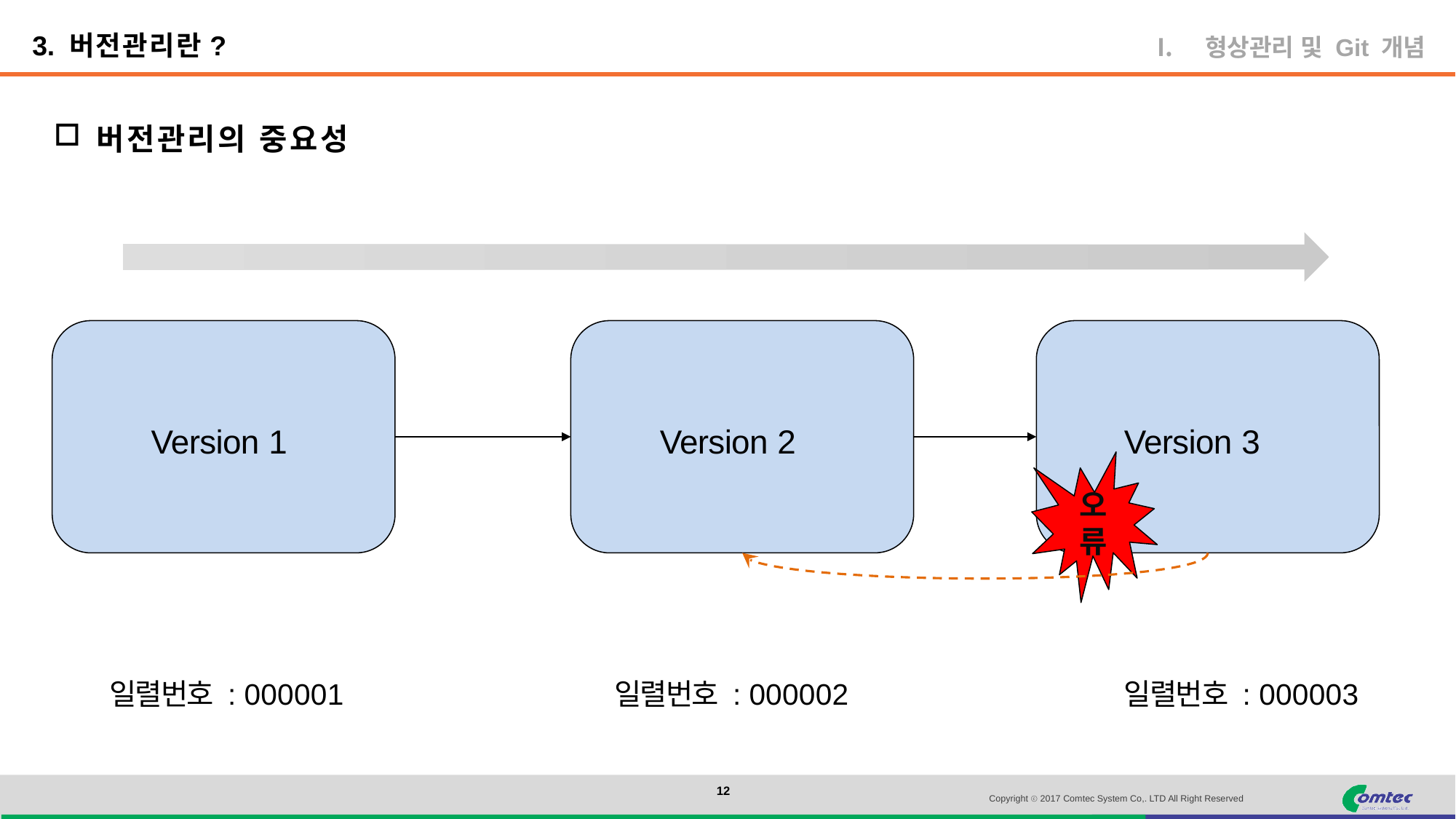

3. 버전관리란?
형상관리 및 Git 개념
버전관리의 중요성

Version 1
Version 2
Version 3
오류
일렬번호 : 000001
일렬번호 : 000002
일렬번호 : 000003